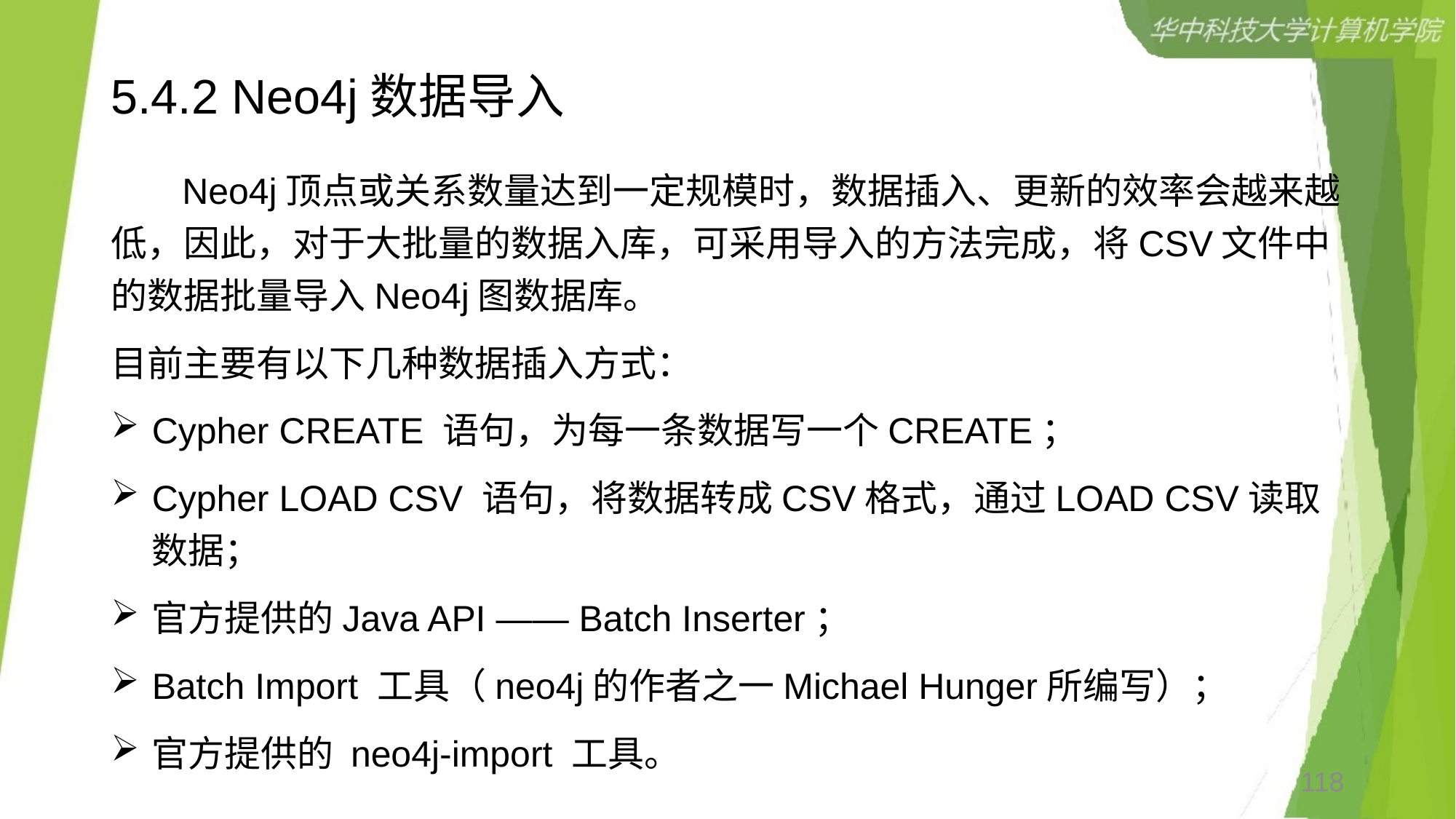

# 5.4.2 Neo4j数据导入
       Neo4j顶点或关系数量达到一定规模时，数据插入、更新的效率会越来越低，因此，对于大批量的数据入库，可采用导入的方法完成，将CSV文件中的数据批量导入Neo4j图数据库。
目前主要有以下几种数据插入方式：
Cypher CREATE 语句，为每一条数据写一个CREATE；
Cypher LOAD CSV 语句，将数据转成CSV格式，通过LOAD CSV读取数据；
官方提供的Java API —— Batch Inserter；
Batch Import 工具（neo4j的作者之一Michael Hunger所编写）；
官方提供的 neo4j-import 工具。
118